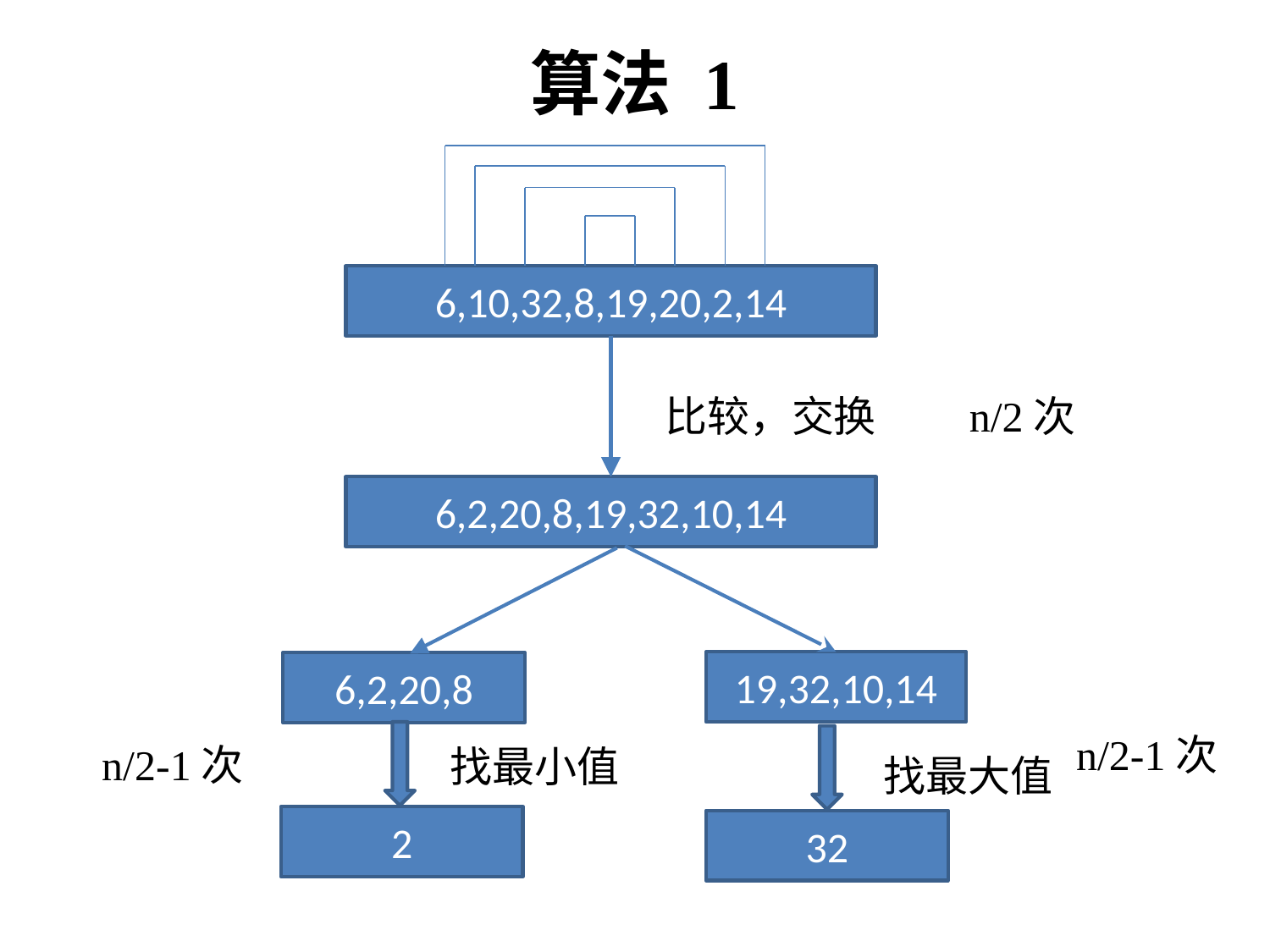

算法 1
6,10,32,8,19,20,2,14
n/2次
比较，交换
6,2,20,8,19,32,10,14
19,32,10,14
6,2,20,8
n/2-1次

n/2-1次
找最小值
找最大值
2
32